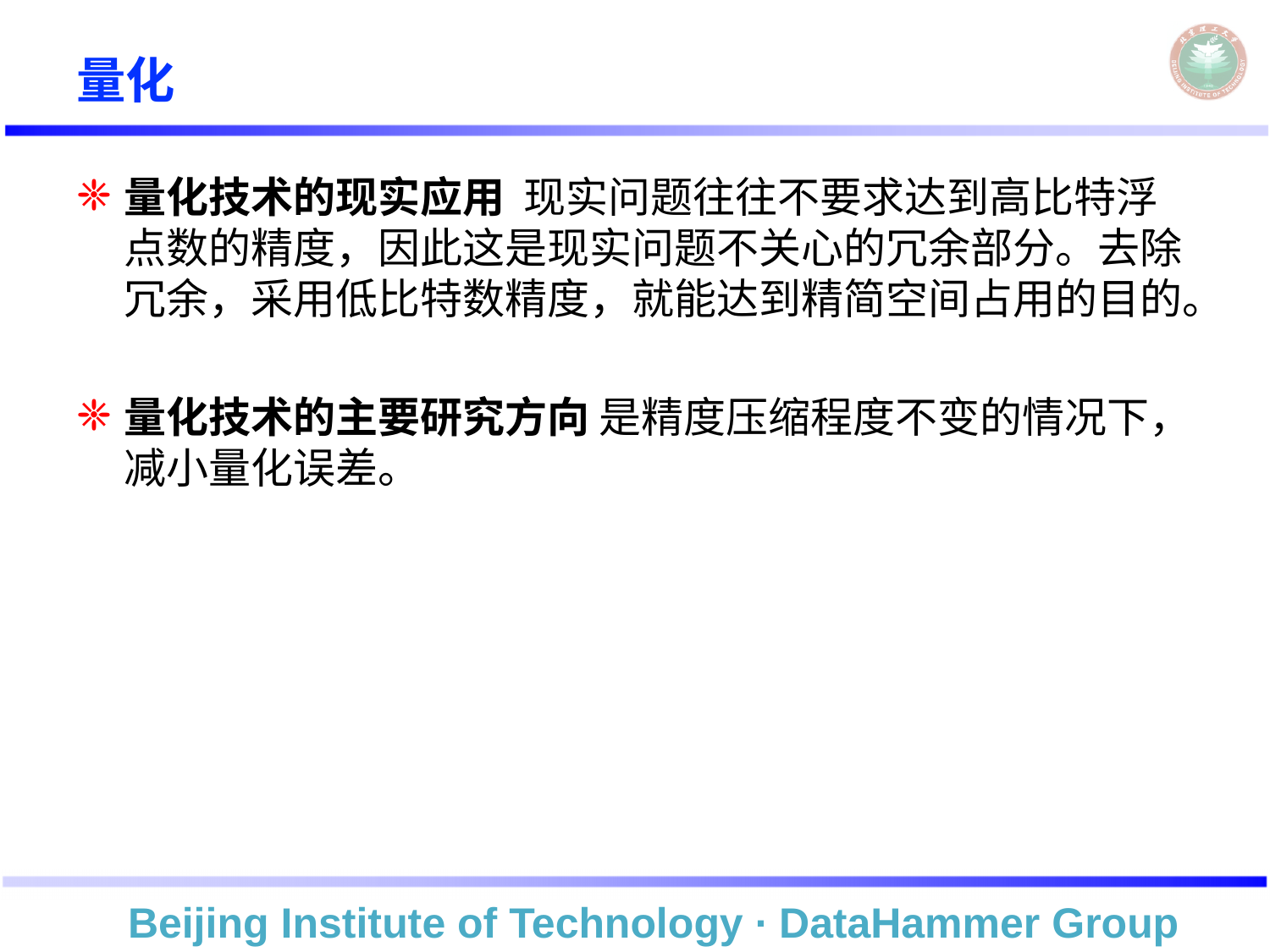

# 量化
量化技术的现实应用  现实问题往往不要求达到高比特浮点数的精度，因此这是现实问题不关心的冗余部分。去除冗余，采用低比特数精度，就能达到精简空间占用的目的。

量化技术的主要研究方向 是精度压缩程度不变的情况下，减小量化误差。